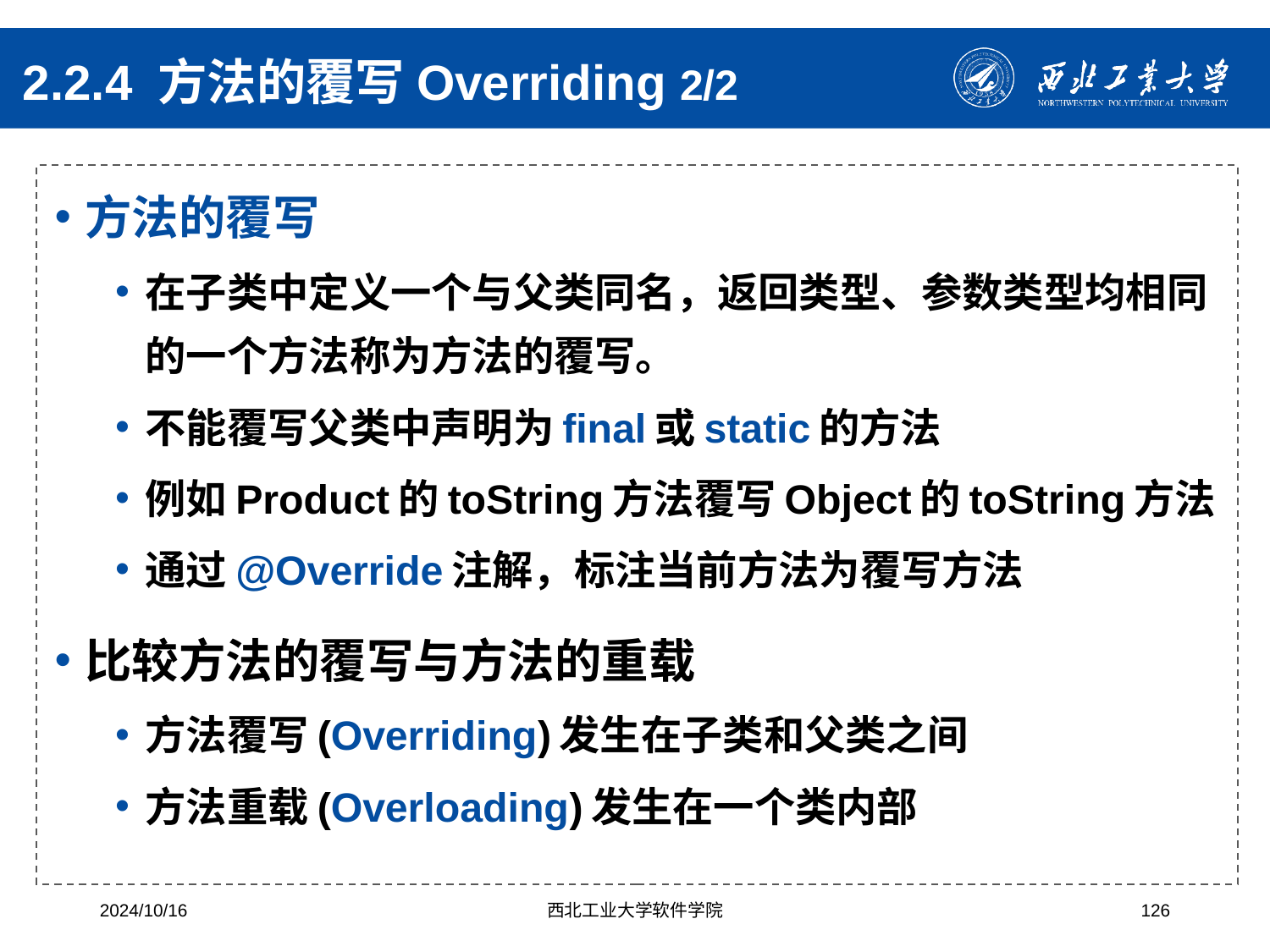

# 2.2.4 方法的覆写Overriding 2/2
方法的覆写
在子类中定义一个与父类同名，返回类型、参数类型均相同的一个方法称为方法的覆写。
不能覆写父类中声明为final或static的方法
例如Product的toString方法覆写Object的toString方法
通过@Override注解，标注当前方法为覆写方法
比较方法的覆写与方法的重载
方法覆写(Overriding)发生在子类和父类之间
方法重载(Overloading)发生在一个类内部

2024/10/16
西北工业大学软件学院
126